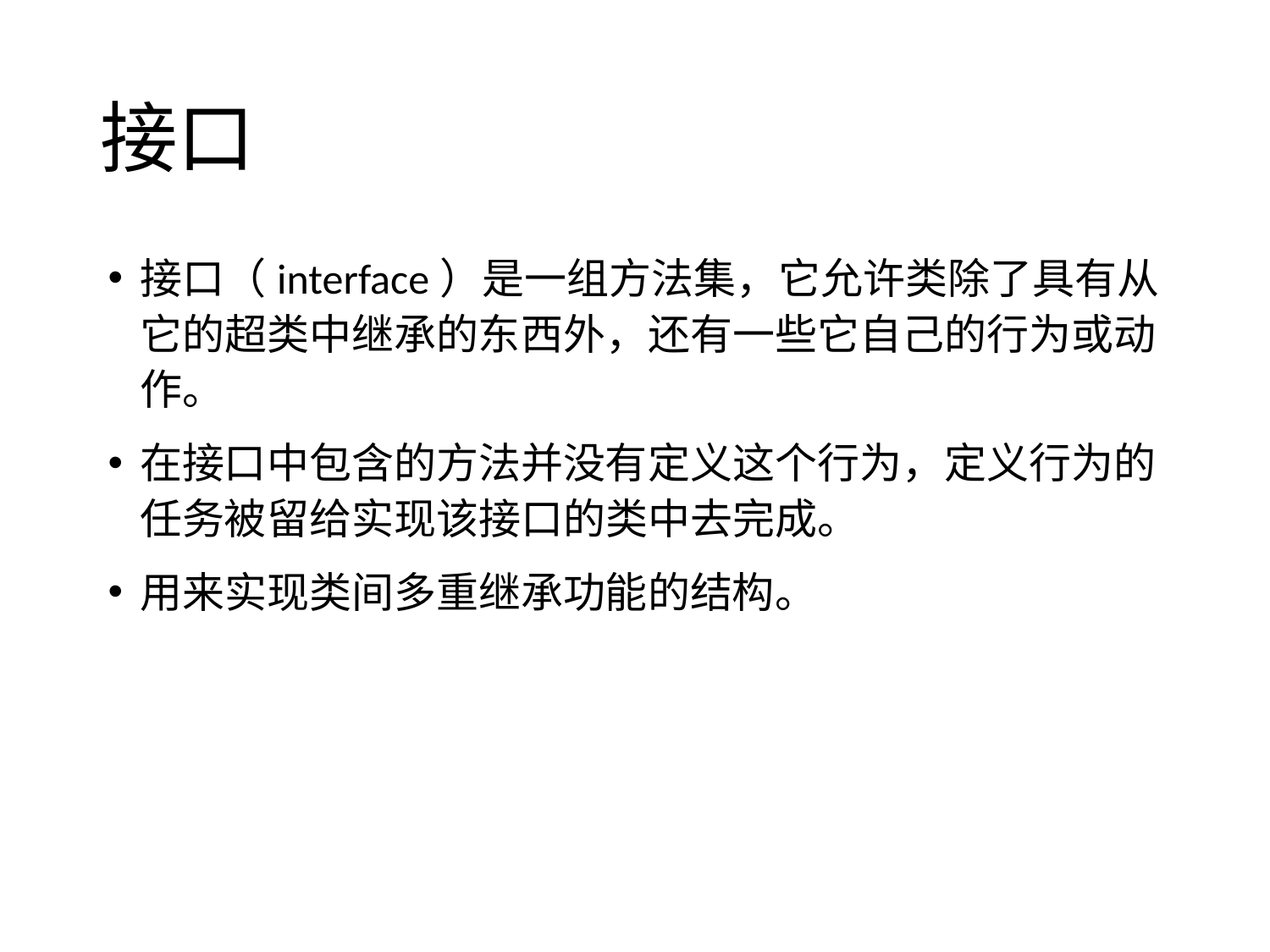

# 接口
接口（interface）是一组方法集，它允许类除了具有从它的超类中继承的东西外，还有一些它自己的行为或动作。
在接口中包含的方法并没有定义这个行为，定义行为的任务被留给实现该接口的类中去完成。
用来实现类间多重继承功能的结构。